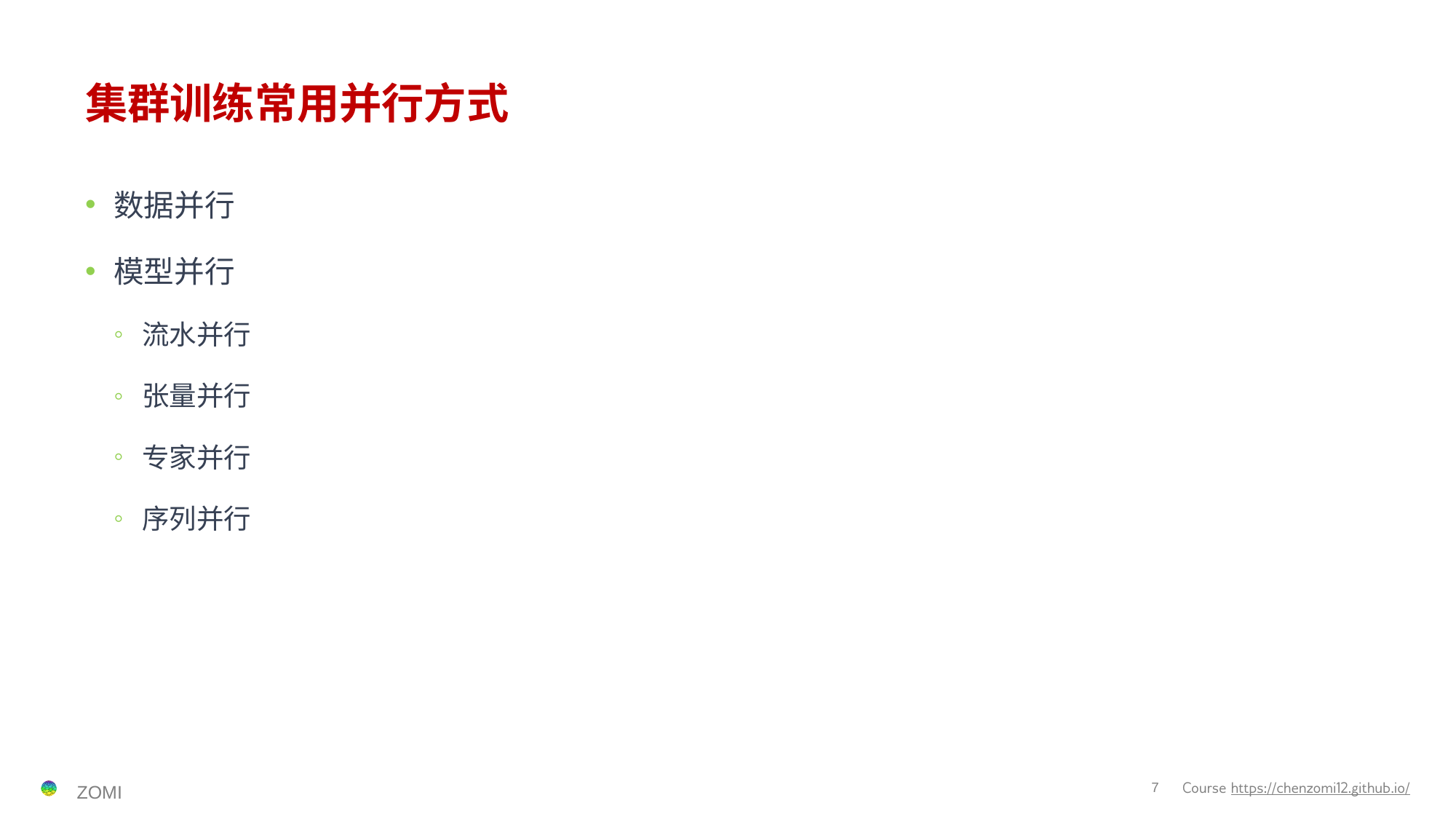

# 集群训练常用并行方式
数据并行
模型并行
流水并行
张量并行
专家并行
序列并行